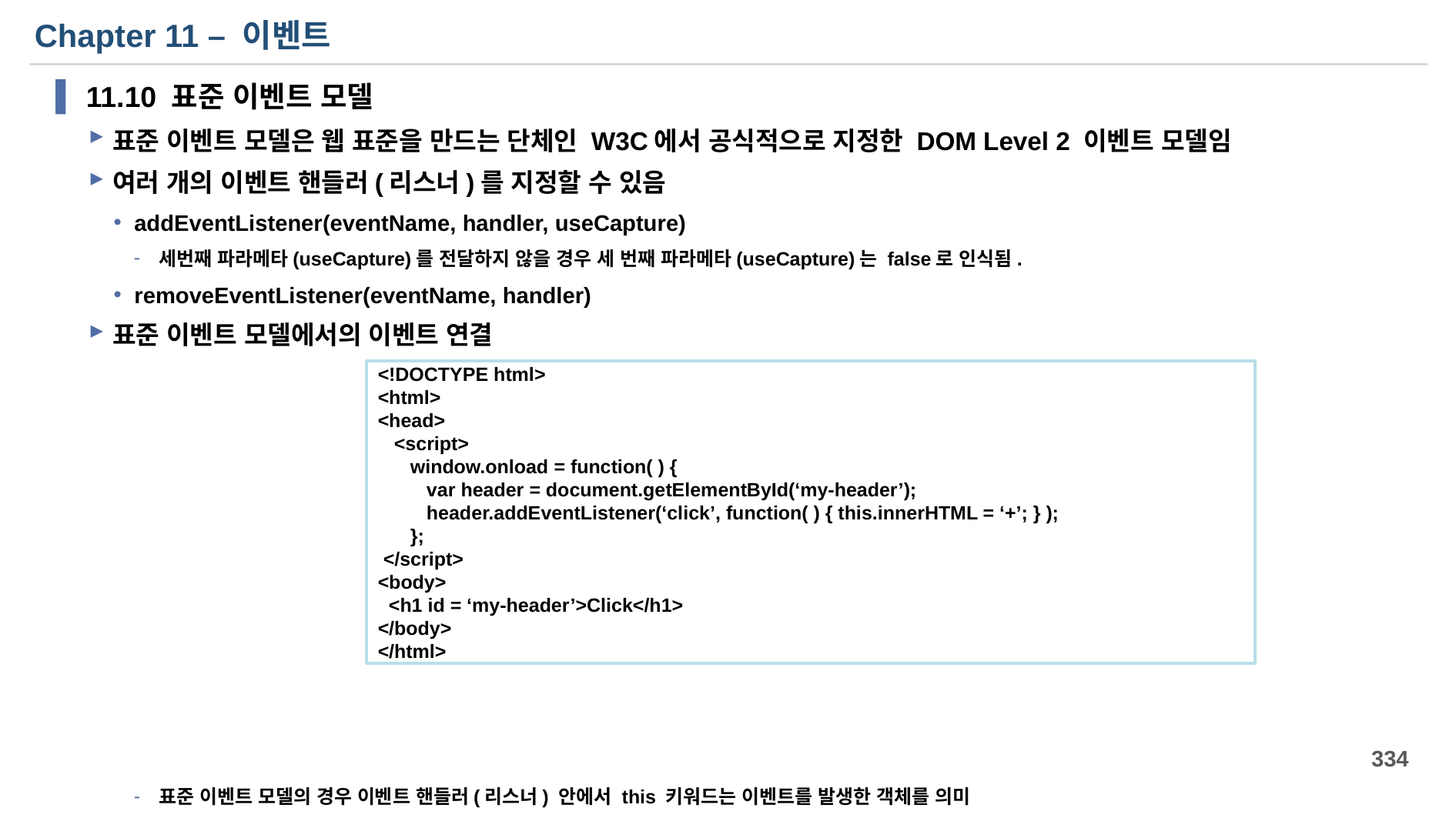

# Chapter 11 – 이벤트
11.10 표준 이벤트 모델
표준 이벤트 모델은 웹 표준을 만드는 단체인 W3C에서 공식적으로 지정한 DOM Level 2 이벤트 모델임
여러 개의 이벤트 핸들러(리스너)를 지정할 수 있음
addEventListener(eventName, handler, useCapture)
세번째 파라메타(useCapture)를 전달하지 않을 경우 세 번째 파라메타(useCapture)는 false로 인식됨.
removeEventListener(eventName, handler)
표준 이벤트 모델에서의 이벤트 연결

표준 이벤트 모델의 경우 이벤트 핸들러(리스너) 안에서 this 키워드는 이벤트를 발생한 객체를 의미

<!DOCTYPE html>
<html>
<head>
   <script>
      window.onload = function( ) {
         var header = document.getElementById(‘my-header’);
         header.addEventListener(‘click’, function( ) { this.innerHTML = ‘+’; } );
      };
 </script>
<body>
  <h1 id = ‘my-header’>Click</h1>
</body>
</html>
334